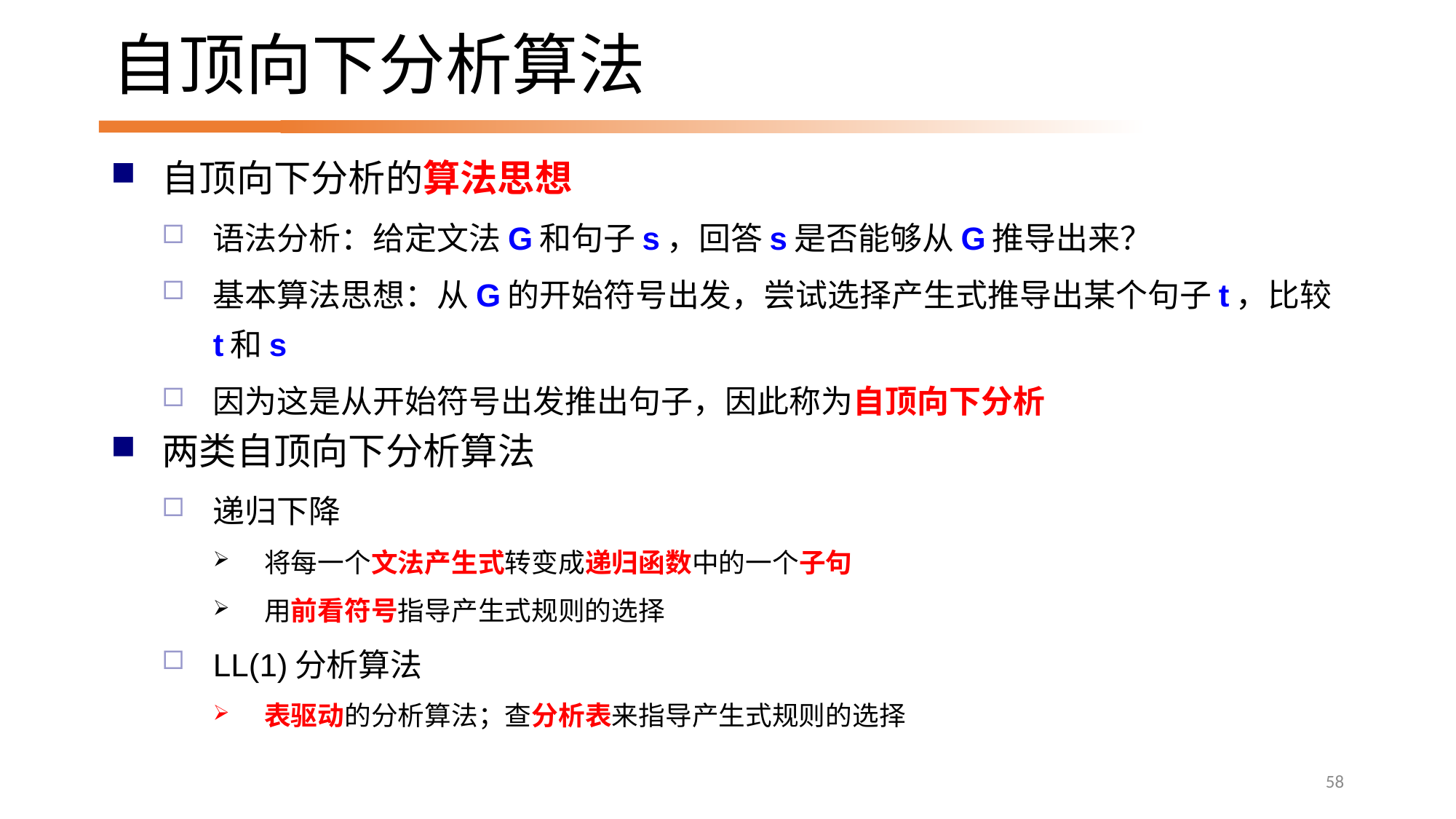

# 自顶向下分析算法
自顶向下分析的算法思想
语法分析：给定文法G和句子s，回答s是否能够从G推导出来？
基本算法思想：从G的开始符号出发，尝试选择产生式推导出某个句子t，比较t和s
因为这是从开始符号出发推出句子，因此称为自顶向下分析
两类自顶向下分析算法
递归下降
将每一个文法产生式转变成递归函数中的一个子句
用前看符号指导产生式规则的选择
LL(1)分析算法
表驱动的分析算法；查分析表来指导产生式规则的选择

58